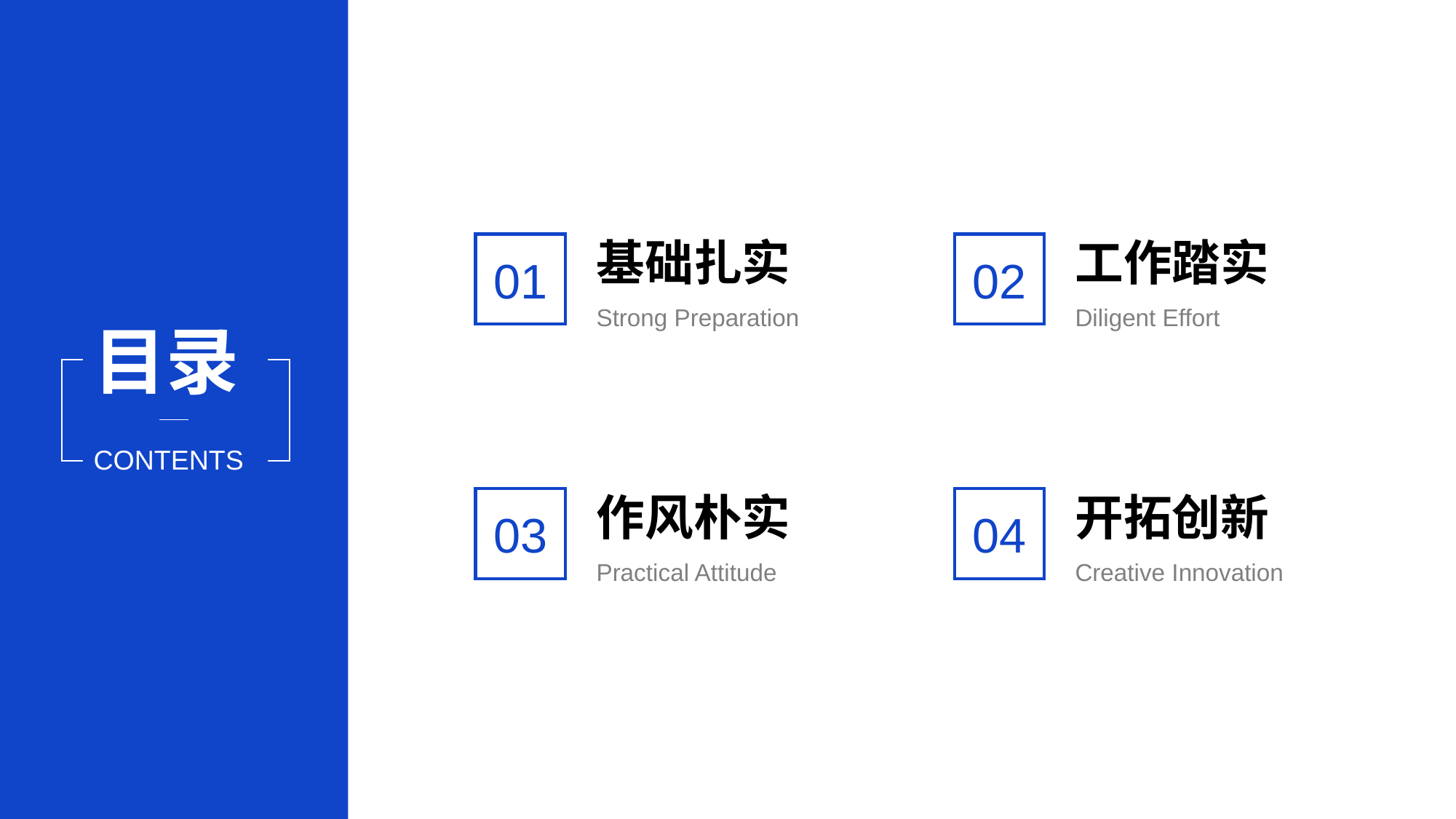

基础扎实
Strong Preparation
工作踏实
Diligent Effort
01
02
目录
CONTENTS

作风朴实
Practical Attitude
开拓创新
Creative Innovation
03
04
合作QQ： 243001978